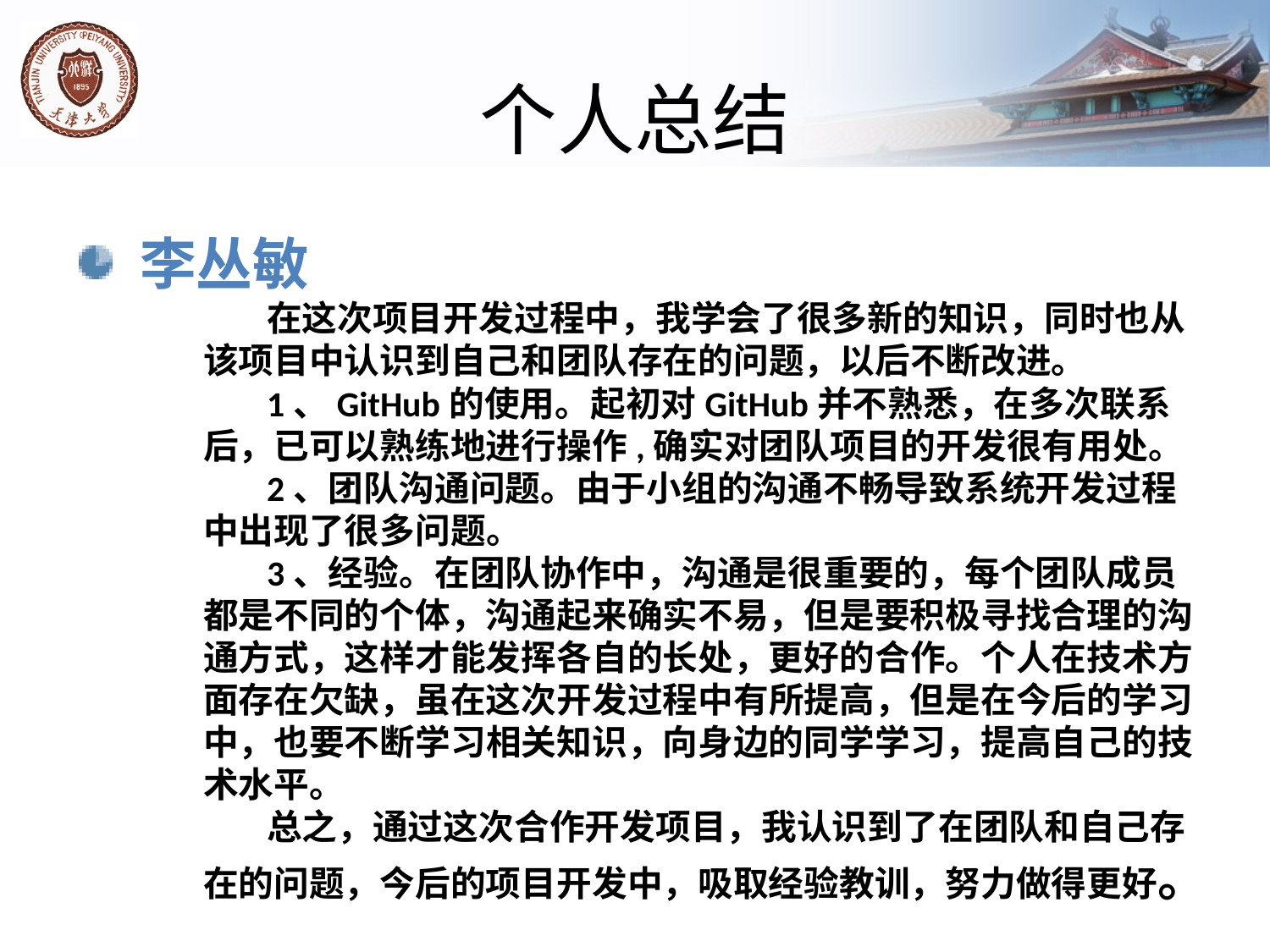

# 个人总结
李丛敏
在这次项目开发过程中，我学会了很多新的知识，同时也从该项目中认识到自己和团队存在的问题，以后不断改进。
1、GitHub的使用。起初对GitHub并不熟悉，在多次联系后，已可以熟练地进行操作,确实对团队项目的开发很有用处。
2、团队沟通问题。由于小组的沟通不畅导致系统开发过程中出现了很多问题。
3、经验。在团队协作中，沟通是很重要的，每个团队成员都是不同的个体，沟通起来确实不易，但是要积极寻找合理的沟通方式，这样才能发挥各自的长处，更好的合作。个人在技术方面存在欠缺，虽在这次开发过程中有所提高，但是在今后的学习中，也要不断学习相关知识，向身边的同学学习，提高自己的技术水平。
总之，通过这次合作开发项目，我认识到了在团队和自己存在的问题，今后的项目开发中，吸取经验教训，努力做得更好。